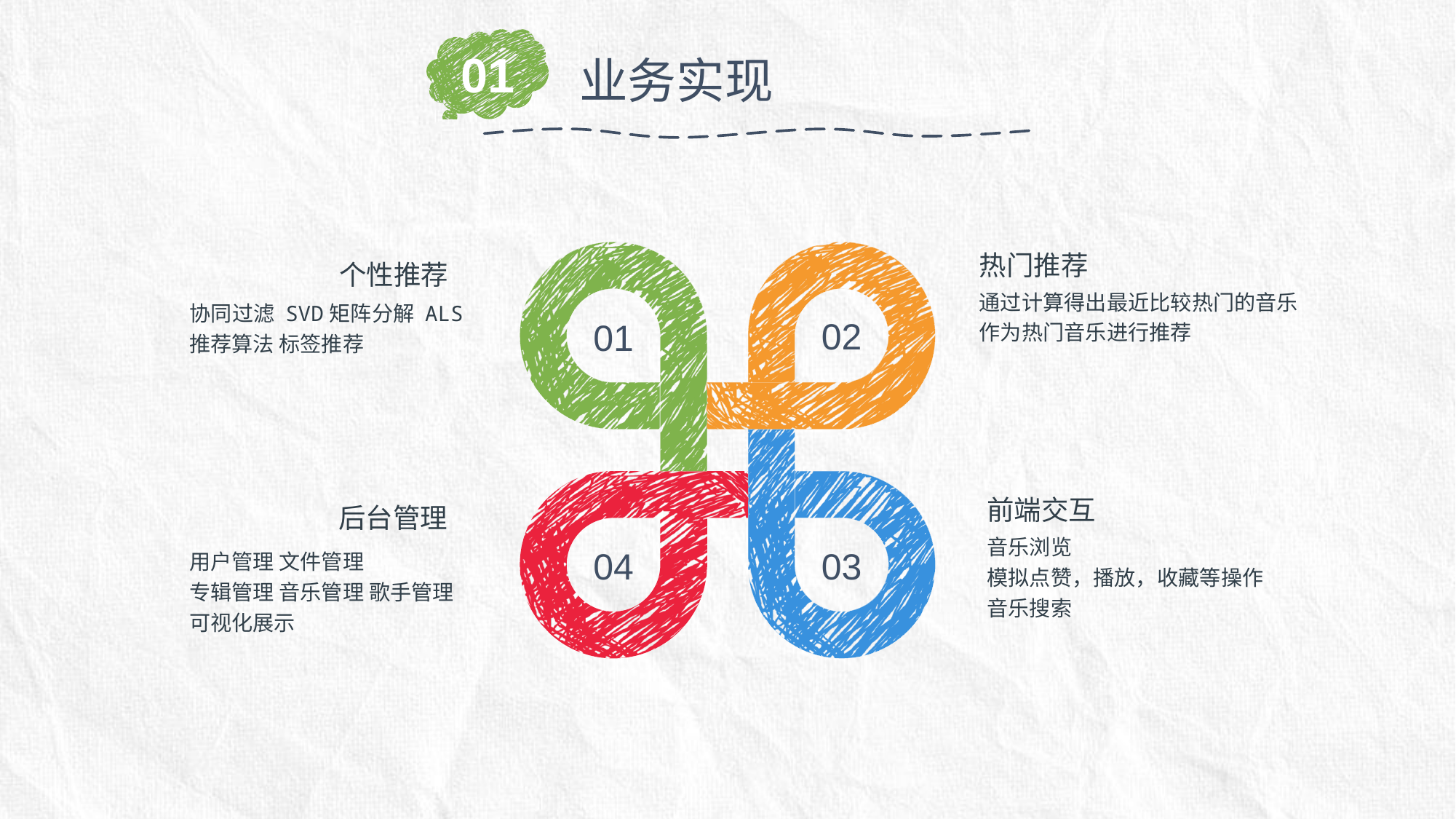

01
业务实现

热门推荐
通过计算得出最近比较热门的音乐
作为热门音乐进行推荐

02
01

04
03
个性推荐
协同过滤 SVD矩阵分解 ALS推荐算法 标签推荐
前端交互
音乐浏览
模拟点赞，播放，收藏等操作
音乐搜索
 后台管理
用户管理 文件管理
专辑管理 音乐管理 歌手管理
可视化展示